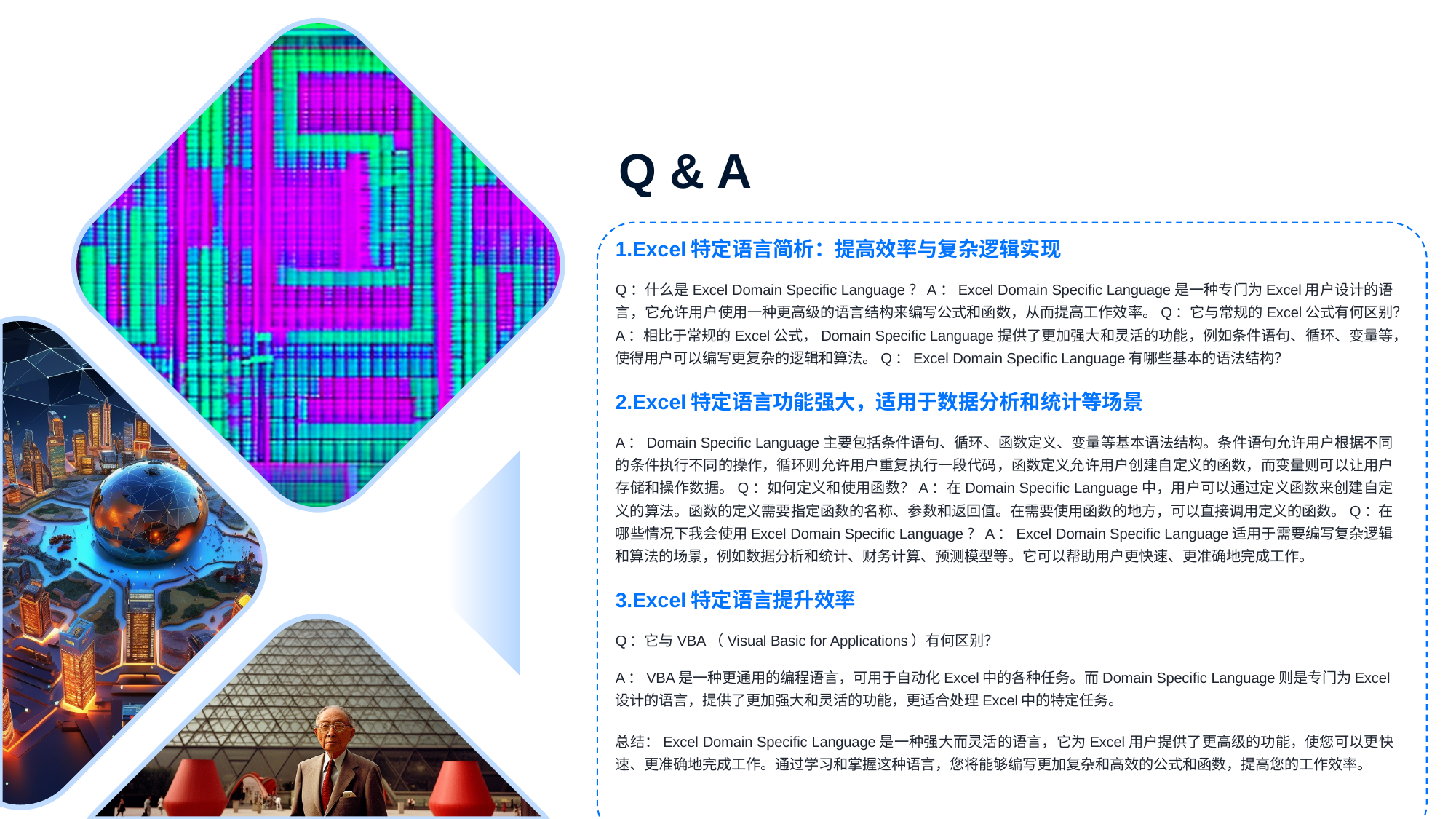

Q & A

1.Excel特定语言简析：提高效率与复杂逻辑实现
Q：什么是Excel Domain Specific Language？A：Excel Domain Specific Language是一种专门为Excel用户设计的语言，它允许用户使用一种更高级的语言结构来编写公式和函数，从而提高工作效率。Q：它与常规的Excel公式有何区别？A：相比于常规的Excel公式，Domain Specific Language提供了更加强大和灵活的功能，例如条件语句、循环、变量等，使得用户可以编写更复杂的逻辑和算法。Q：Excel Domain Specific Language有哪些基本的语法结构？
2.Excel特定语言功能强大，适用于数据分析和统计等场景
A：Domain Specific Language主要包括条件语句、循环、函数定义、变量等基本语法结构。条件语句允许用户根据不同的条件执行不同的操作，循环则允许用户重复执行一段代码，函数定义允许用户创建自定义的函数，而变量则可以让用户存储和操作数据。Q：如何定义和使用函数？A：在Domain Specific Language中，用户可以通过定义函数来创建自定义的算法。函数的定义需要指定函数的名称、参数和返回值。在需要使用函数的地方，可以直接调用定义的函数。Q：在哪些情况下我会使用Excel Domain Specific Language？A：Excel Domain Specific Language适用于需要编写复杂逻辑和算法的场景，例如数据分析和统计、财务计算、预测模型等。它可以帮助用户更快速、更准确地完成工作。
3.Excel特定语言提升效率
Q：它与VBA（Visual Basic for Applications）有何区别？
A：VBA是一种更通用的编程语言，可用于自动化Excel中的各种任务。而Domain Specific Language则是专门为Excel设计的语言，提供了更加强大和灵活的功能，更适合处理Excel中的特定任务。
总结：Excel Domain Specific Language是一种强大而灵活的语言，它为Excel用户提供了更高级的功能，使您可以更快速、更准确地完成工作。通过学习和掌握这种语言，您将能够编写更加复杂和高效的公式和函数，提高您的工作效率。